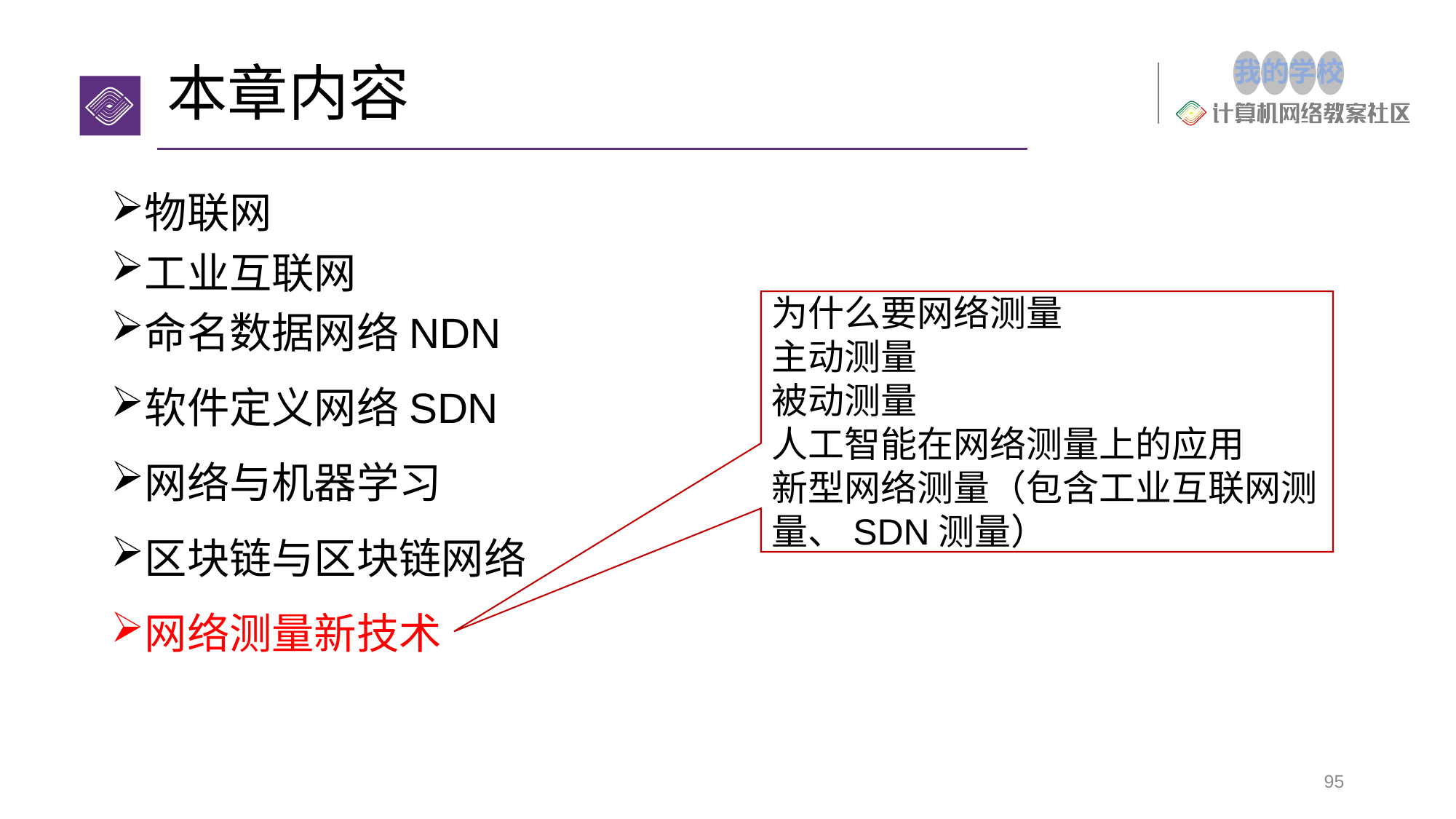

# 本章内容
物联网
工业互联网
命名数据网络NDN
软件定义网络SDN
网络与机器学习
区块链与区块链网络
网络测量新技术

为什么要网络测量
主动测量
被动测量
人工智能在网络测量上的应用
新型网络测量（包含工业互联网测量、SDN测量）
95